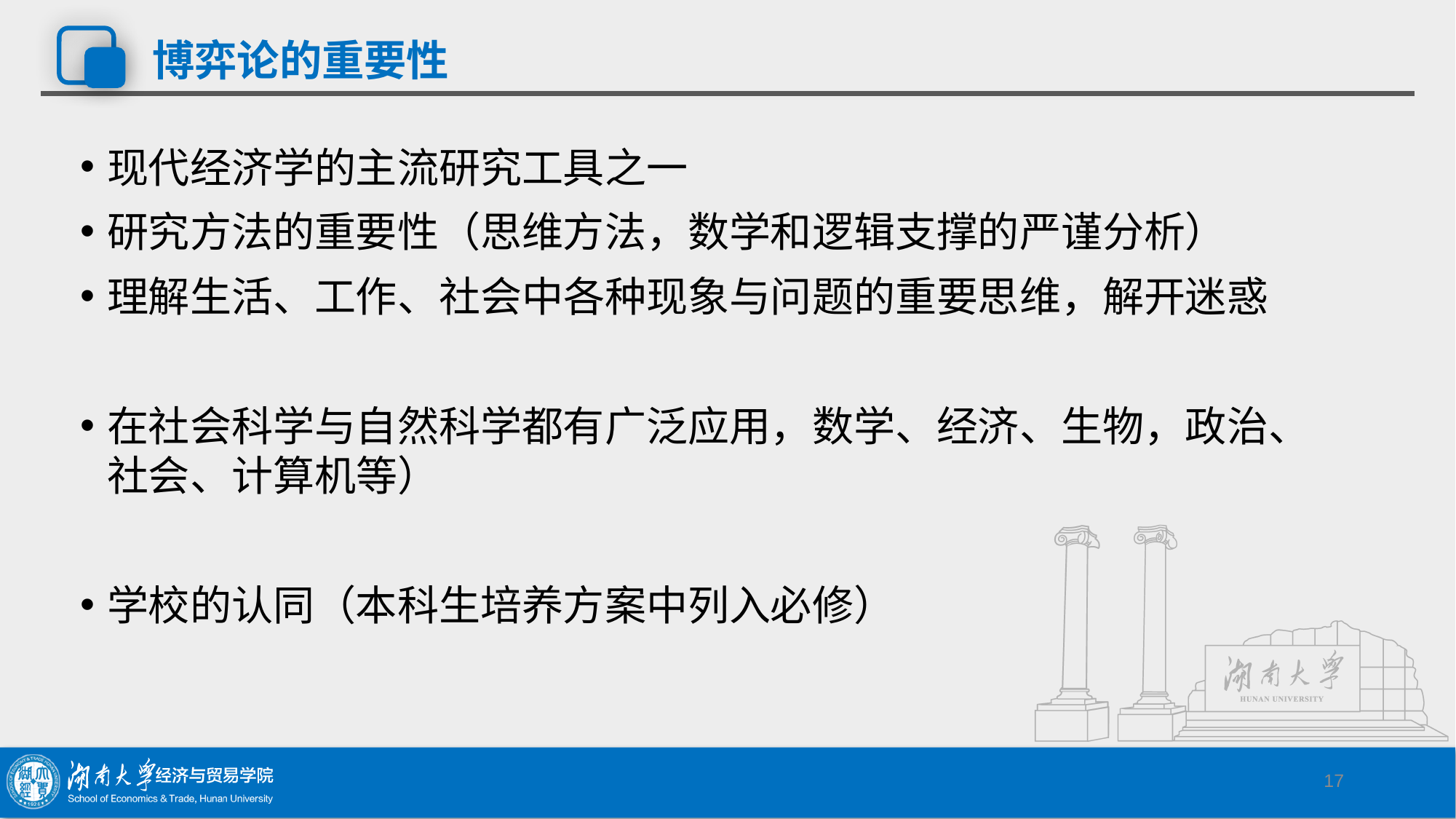

# 博弈论的重要性
现代经济学的主流研究工具之一
研究方法的重要性（思维方法，数学和逻辑支撑的严谨分析）
理解生活、工作、社会中各种现象与问题的重要思维，解开迷惑

在社会科学与自然科学都有广泛应用，数学、经济、生物，政治、社会、计算机等）

学校的认同（本科生培养方案中列入必修）